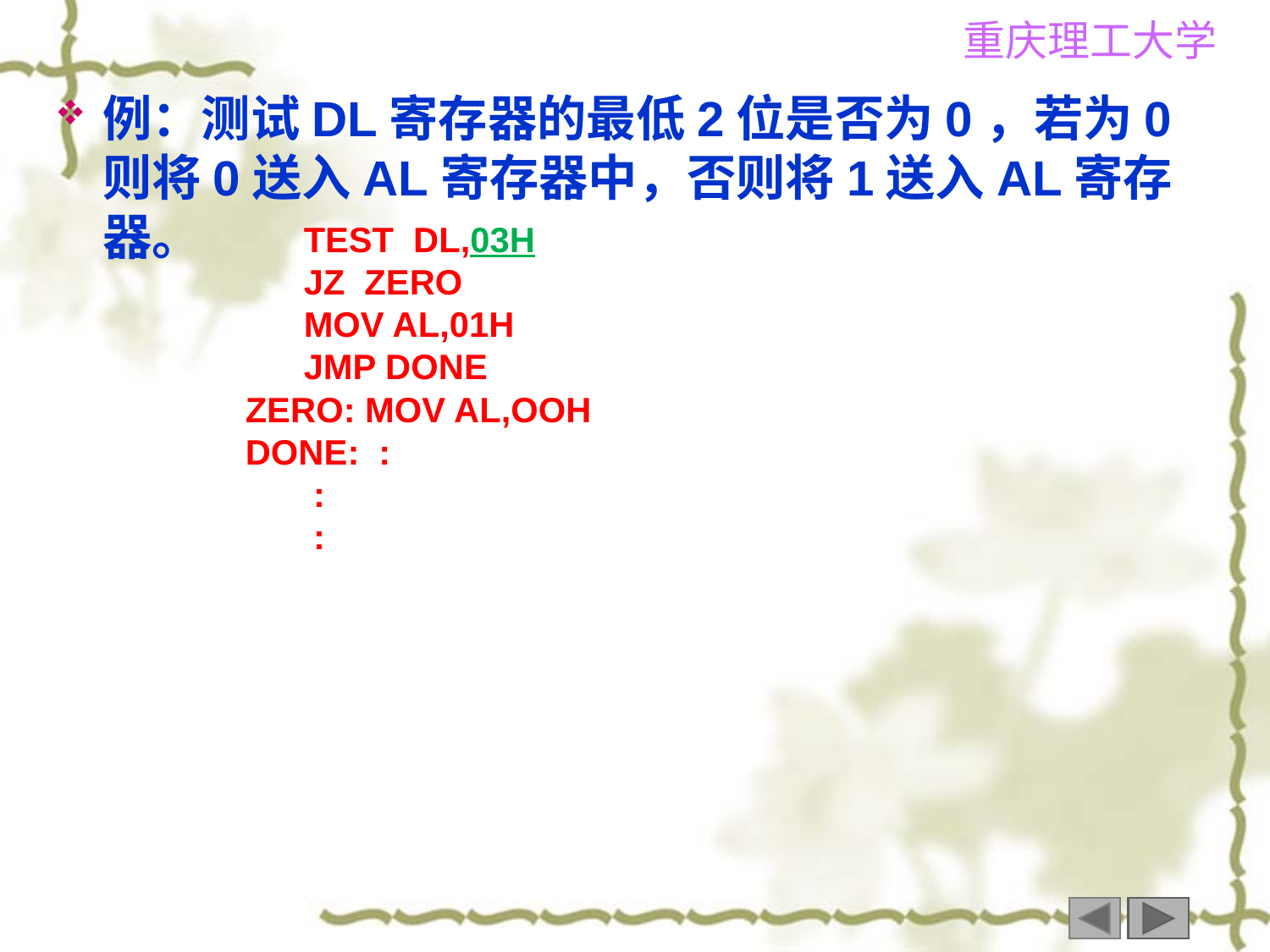

例：测试DL寄存器的最低2位是否为0，若为0则将0送入AL寄存器中，否则将1送入AL寄存器。

      TEST  DL,03H
      JZ  ZERO
      MOV AL,01H
      JMP DONE
ZERO: MOV AL,OOH
DONE:  :
       :
       :